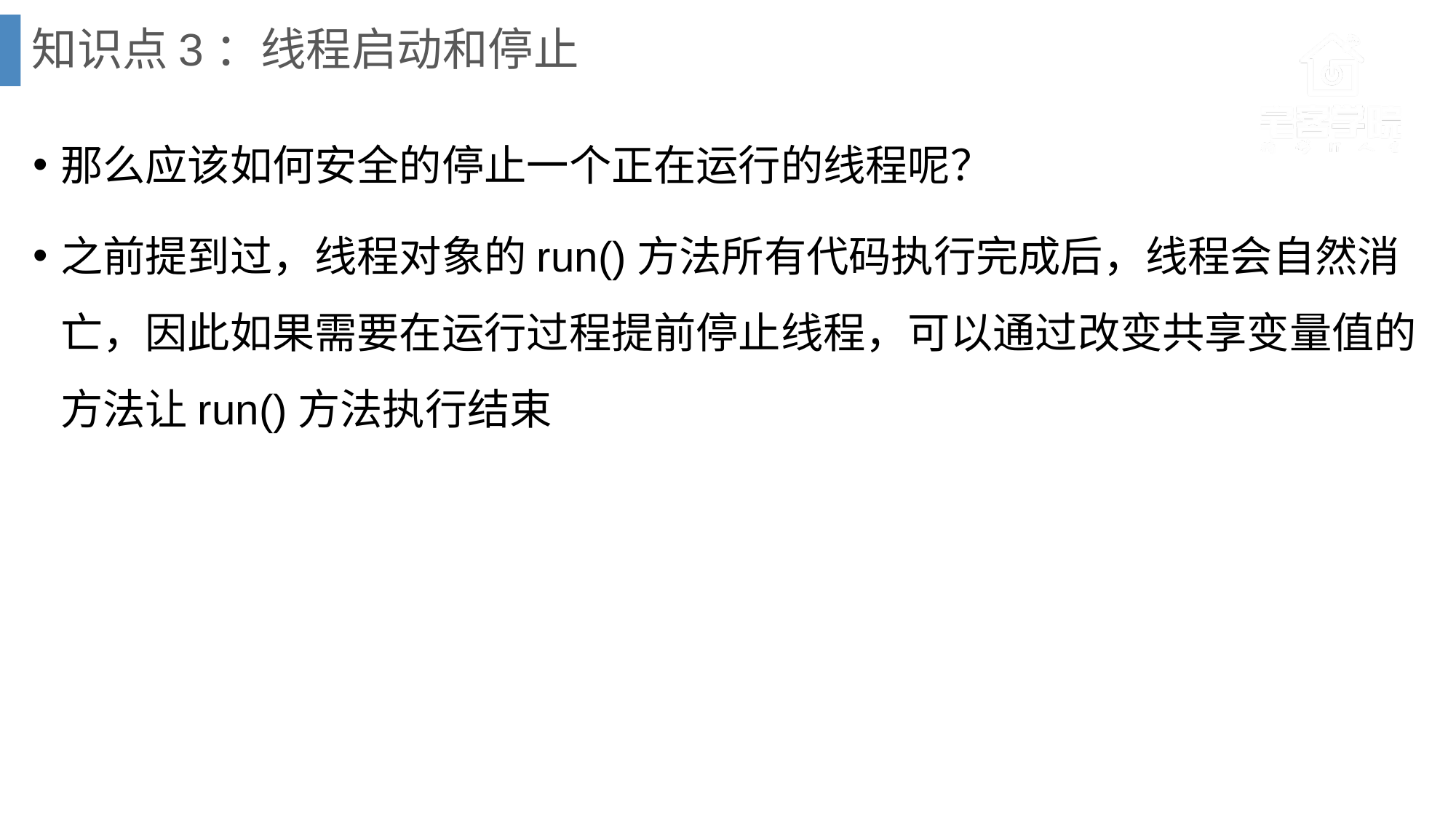

# 知识点3：线程启动和停止
那么应该如何安全的停止一个正在运行的线程呢？
之前提到过，线程对象的run()方法所有代码执行完成后，线程会自然消亡，因此如果需要在运行过程提前停止线程，可以通过改变共享变量值的方法让run()方法执行结束